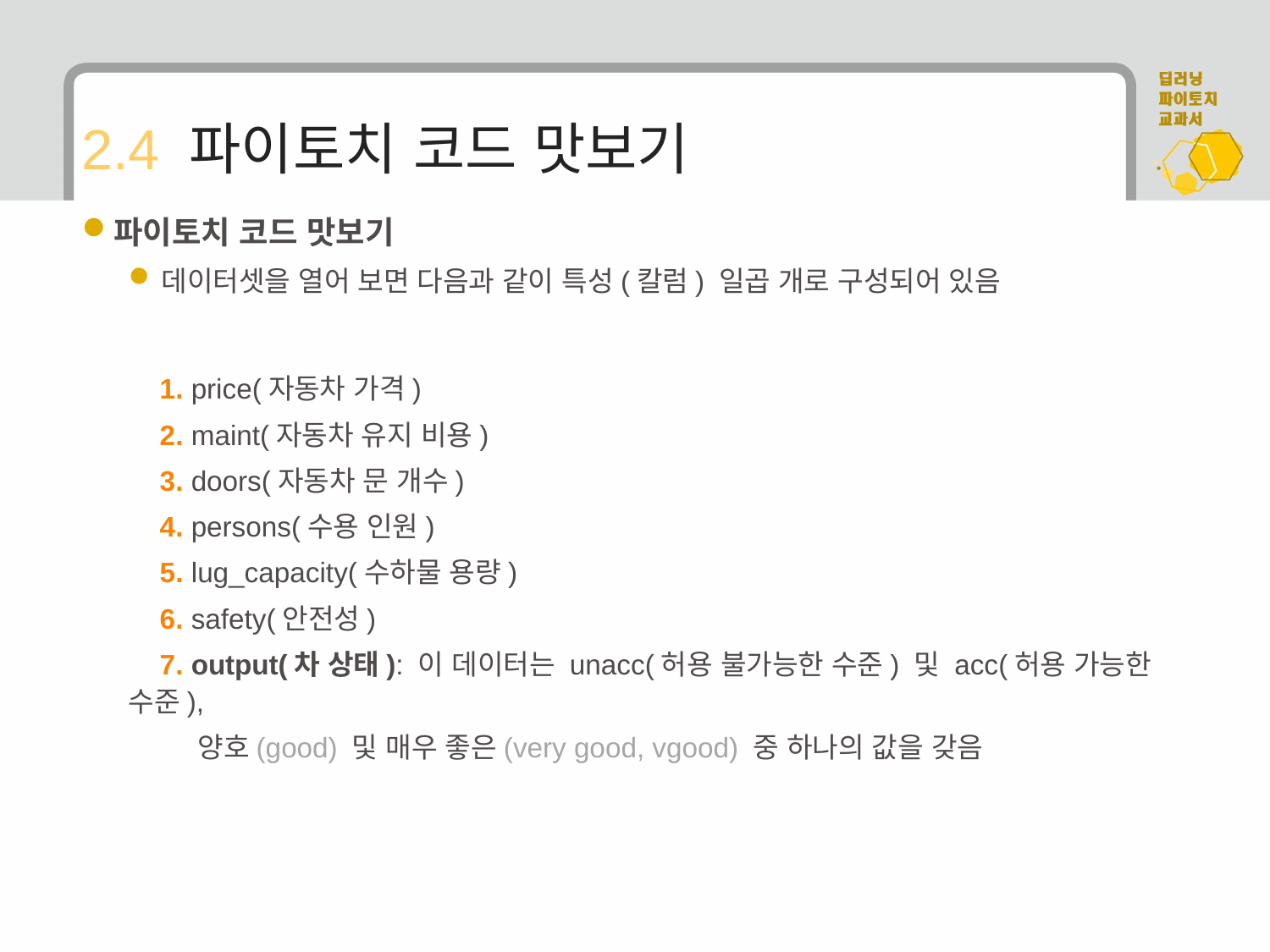

# 2.4 파이토치 코드 맛보기
파이토치 코드 맛보기
데이터셋을 열어 보면 다음과 같이 특성(칼럼) 일곱 개로 구성되어 있음

    1. price(자동차 가격)
    2. maint(자동차 유지 비용)
    3. doors(자동차 문 개수)
    4. persons(수용 인원)
    5. lug_capacity(수하물 용량)
    6. safety(안전성)
    7. output(차 상태): 이 데이터는 unacc(허용 불가능한 수준) 및 acc(허용 가능한 수준),
        양호(good) 및 매우 좋은(very good, vgood) 중 하나의 값을 갖음